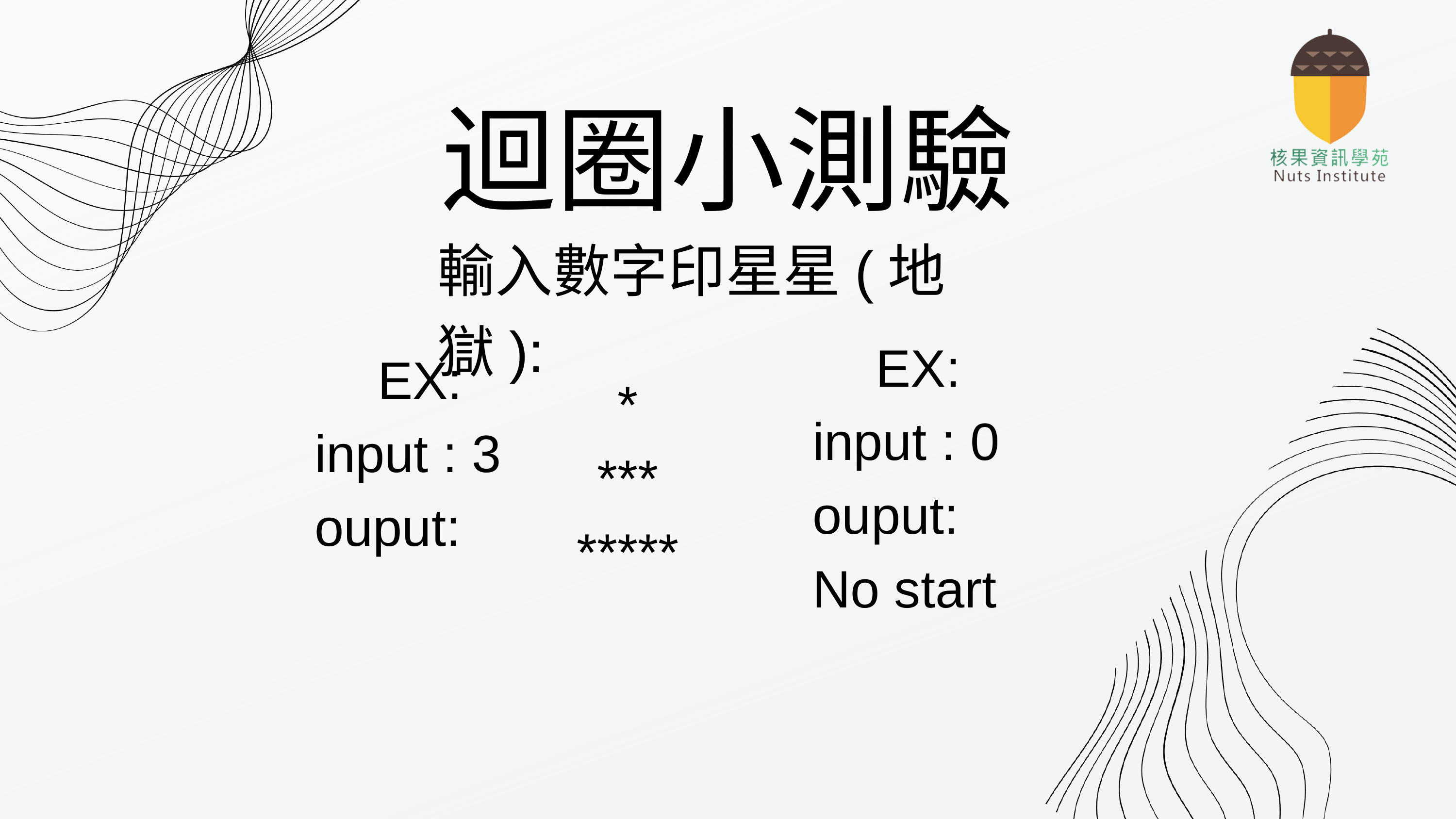

迴圈小測驗

輸入數字印星星(地獄):

EX:
input : 0
ouput:
No start
EX:
input : 3
ouput:
*
***
*****